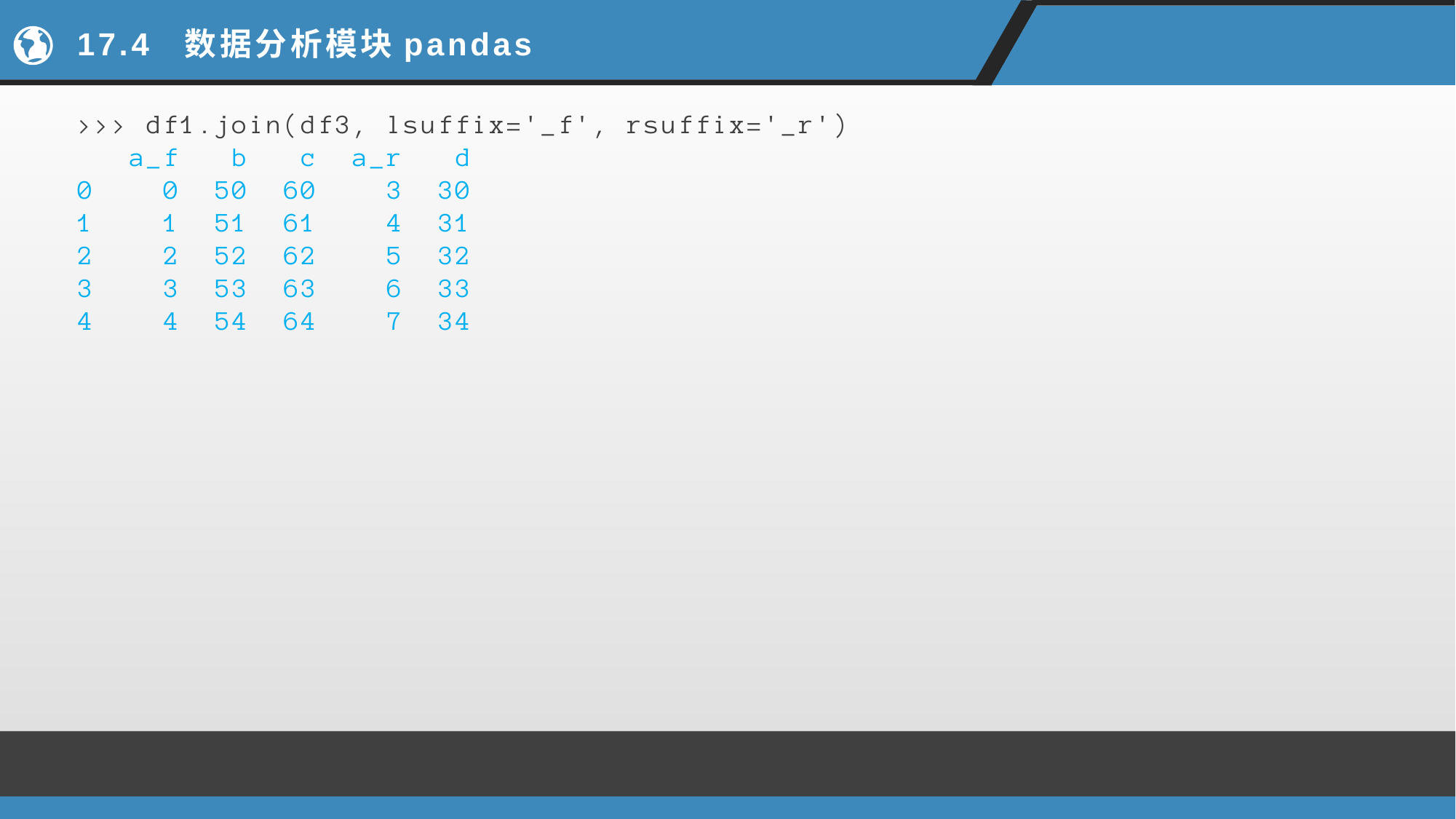

# 17.4  数据分析模块pandas

>>> df1.join(df3, lsuffix='_f', rsuffix='_r')
   a_f   b   c  a_r   d
0    0  50  60    3  30
1    1  51  61    4  31
2    2  52  62    5  32
3    3  53  63    6  33
4    4  54  64    7  34